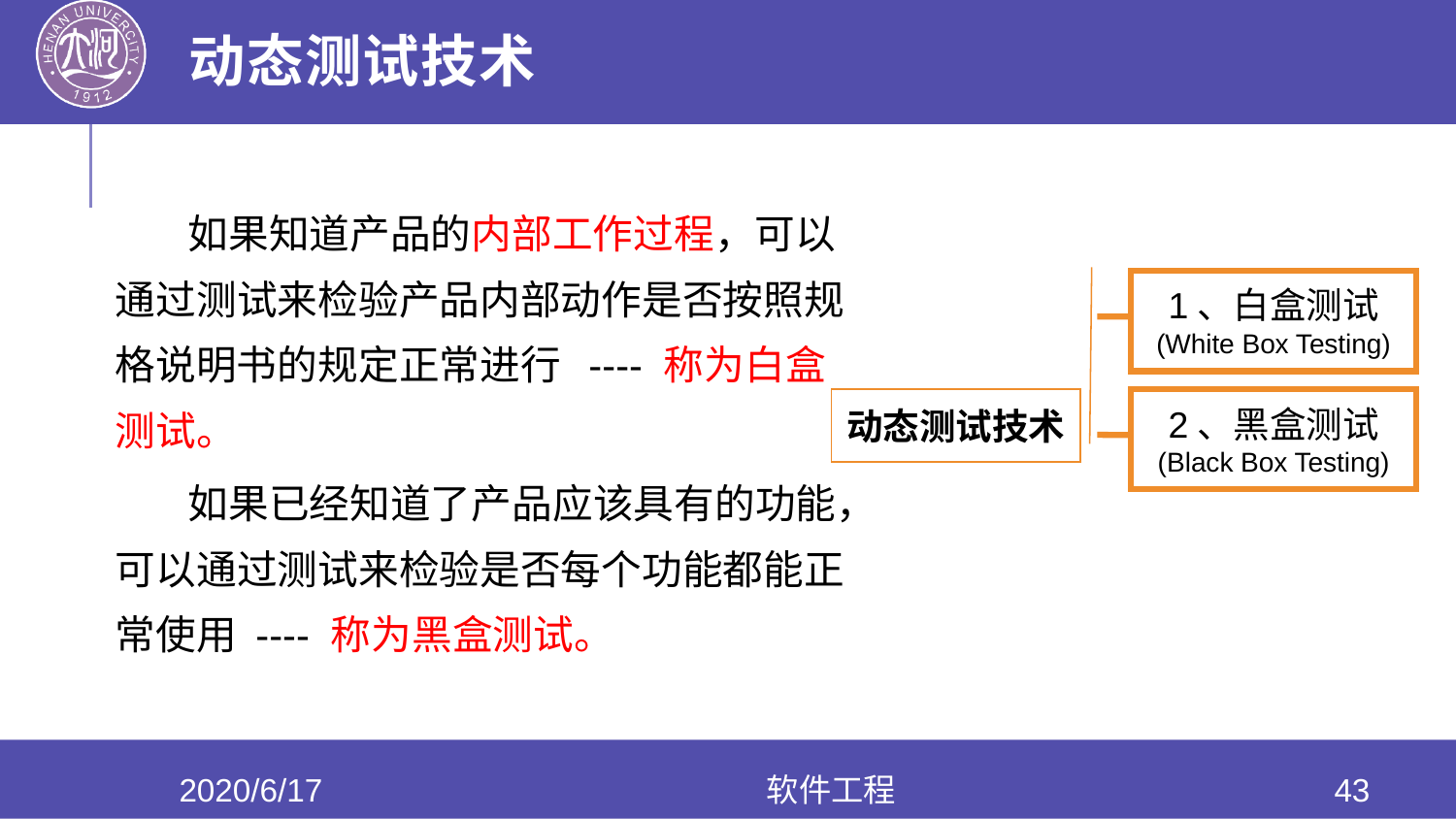

# 动态测试技术
       如果知道产品的内部工作过程，可以通过测试来检验产品内部动作是否按照规格说明书的规定正常进行  ---- 称为白盒测试。
       如果已经知道了产品应该具有的功能，可以通过测试来检验是否每个功能都能正常使用 ---- 称为黑盒测试。
1、白盒测试
(White Box Testing)

动态测试技术
2、黑盒测试
(Black Box Testing)

2020/6/17
软件工程
43